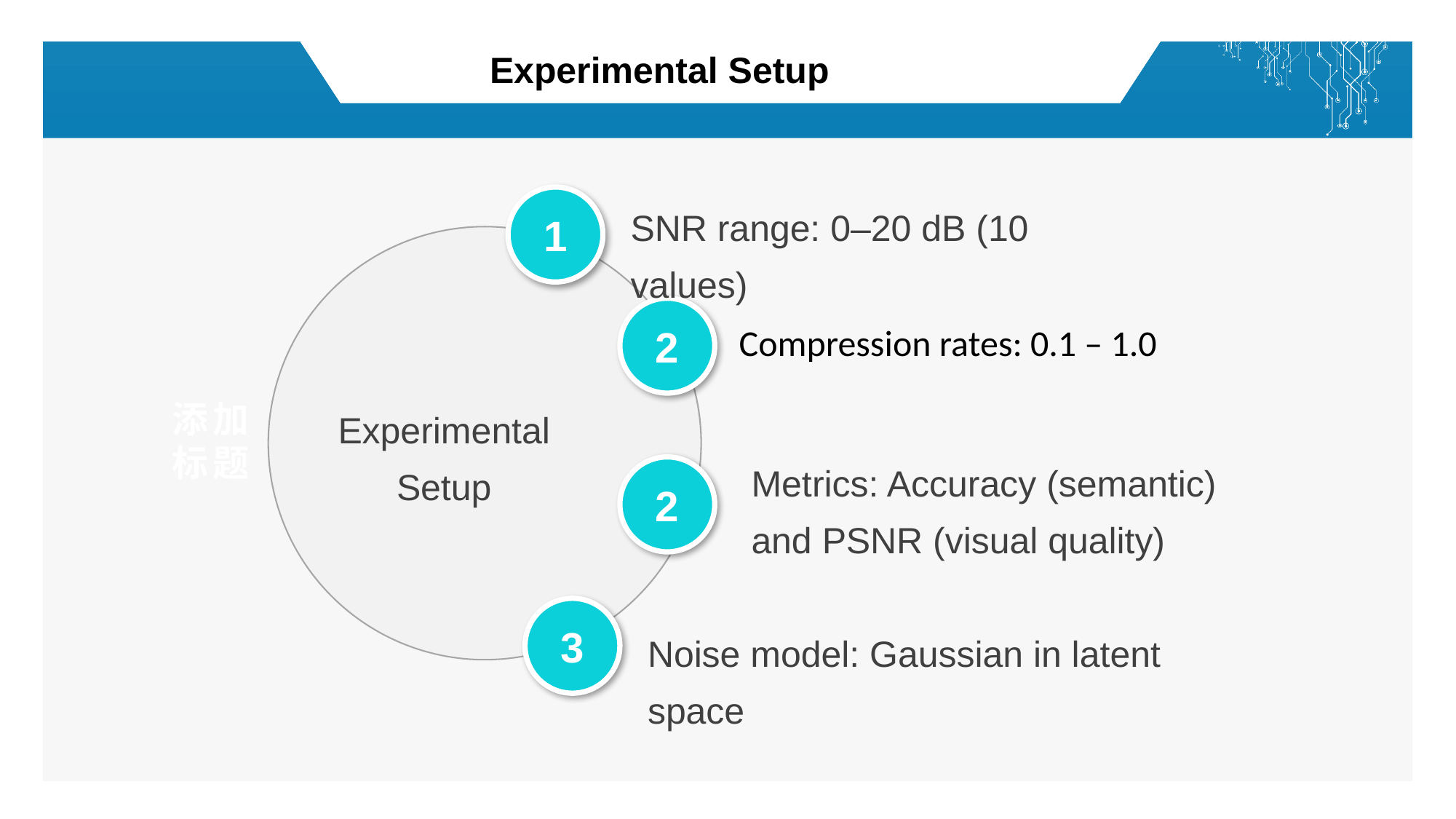

Experimental Setup
SNR range: 0–20 dB (10 values)
1

2
Compression rates: 0.1 – 1.0
Experimental Setup
添加
标题
Metrics: Accuracy (semantic) and PSNR (visual quality)
2
3
Noise model: Gaussian in latent space